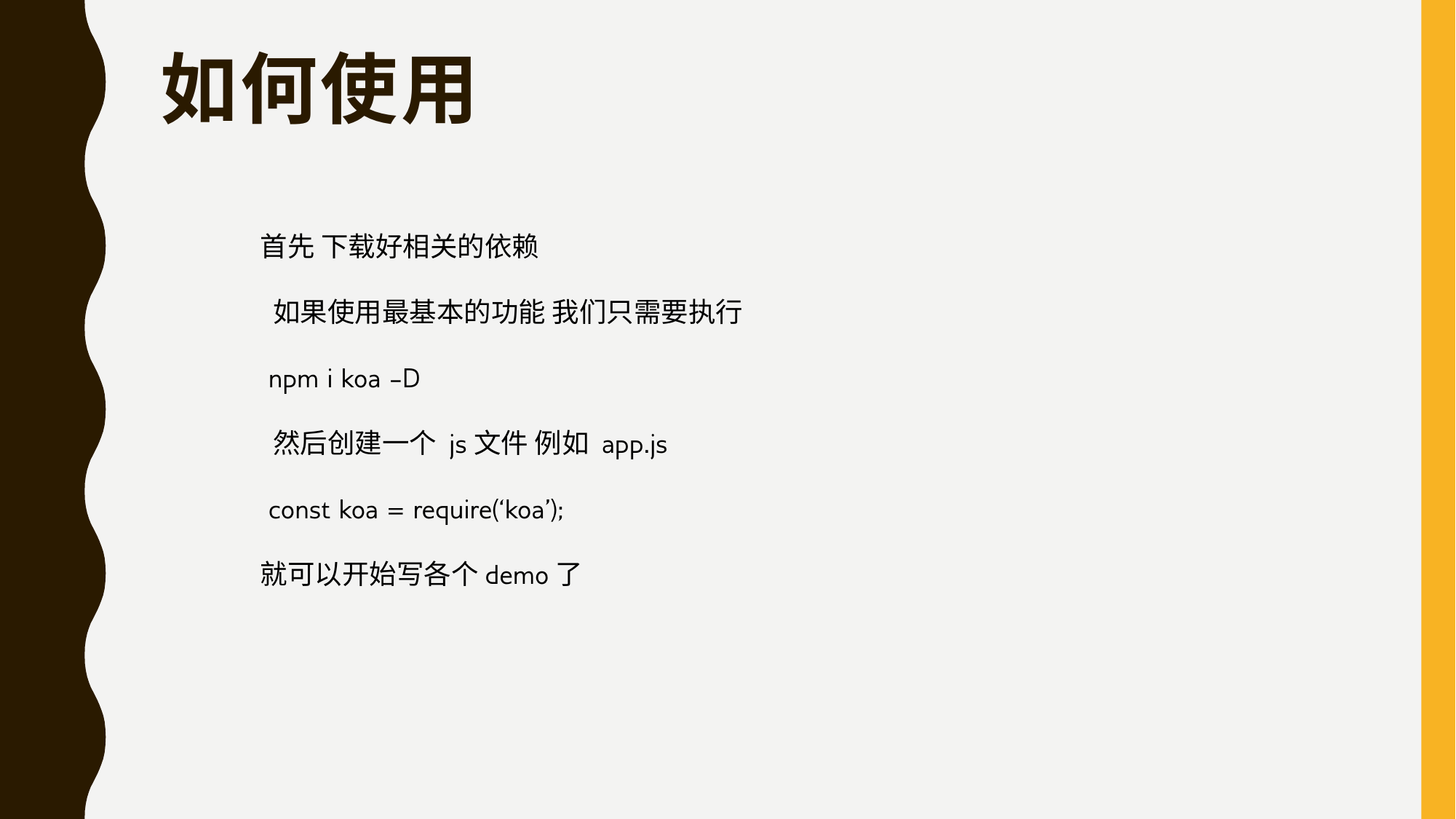

# 如何使用
首先 下载好相关的依赖

 如果使用最基本的功能 我们只需要执行

 npm i koa –D

 然后创建一个 js文件 例如 app.js

 const koa = require(‘koa’);

就可以开始写各个demo了